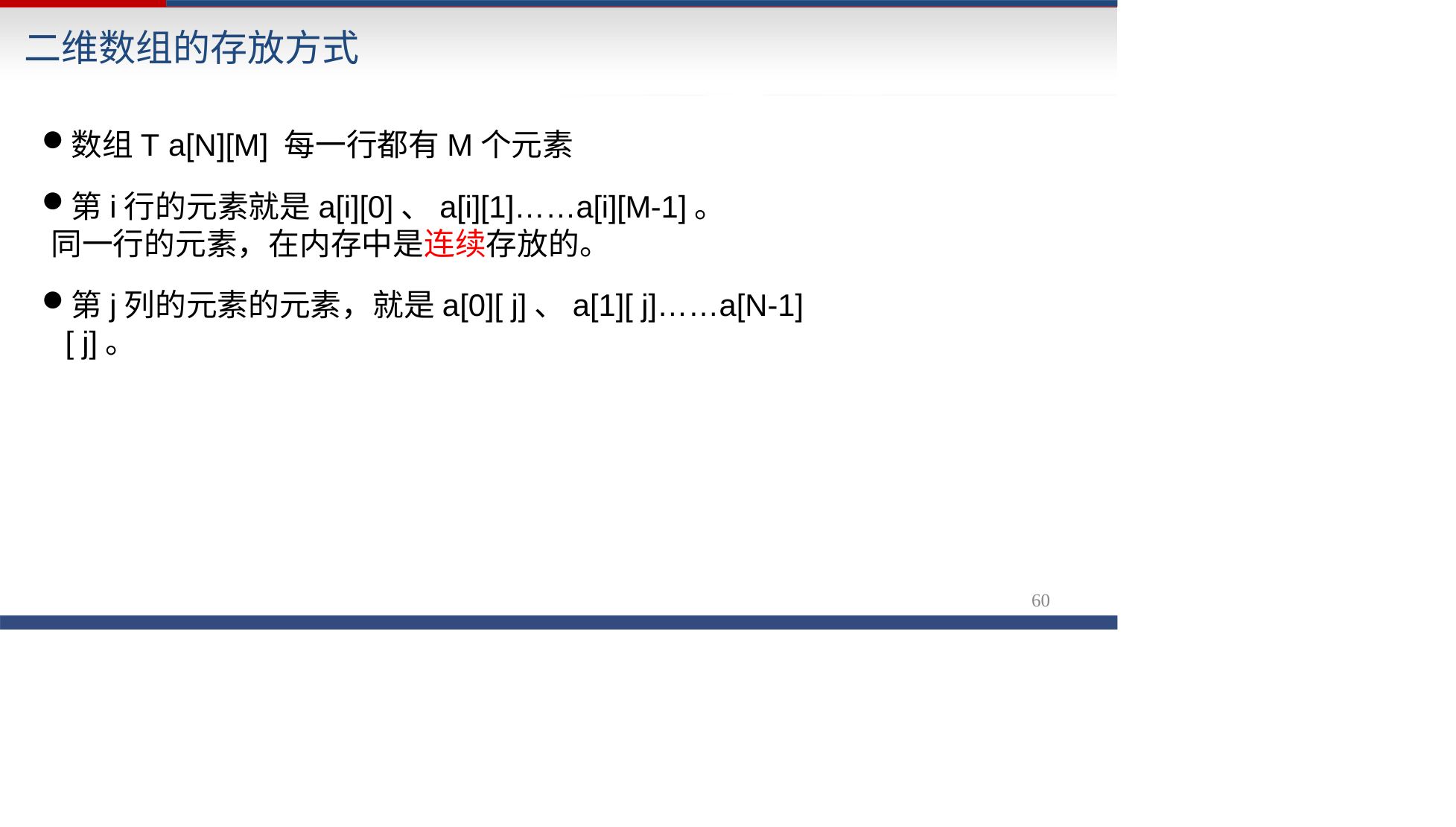

# 二维数组的存放方式
数组T a[N][M] 每一行都有M个元素

第i行的元素就是a[i][0]、a[i][1]……a[i][M-1]。
同一行的元素，在内存中是连续存放的。

第j列的元素的元素，就是a[0][ j]、a[1][ j]……a[N-1][ j]。
60